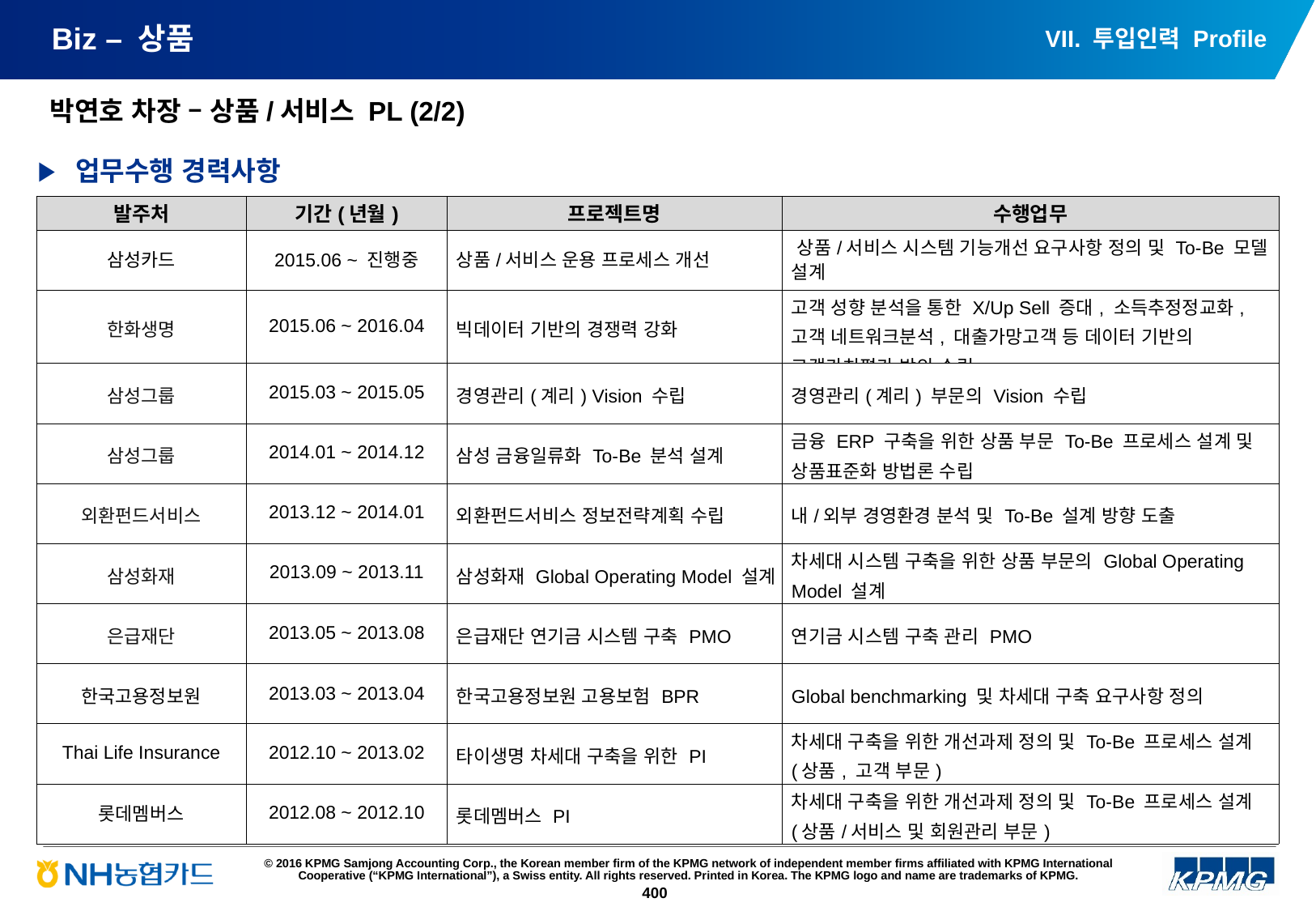

VII. 투입인력 Profile
# Biz – 상품
박연호 차장 – 상품/서비스 PL (2/2)
업무수행 경력사항
| 발주처 | 기간(년월) | 프로젝트명 | 수행업무 |
| --- | --- | --- | --- |
| 삼성카드 | 2015.06 ~ 진행중 | 상품/서비스 운용 프로세스 개선 | 상품/서비스 시스템 기능개선 요구사항 정의 및 To-Be 모델 설계 |
| 한화생명 | 2015.06 ~ 2016.04 | 빅데이터 기반의 경쟁력 강화 | 고객 성향 분석을 통한 X/Up Sell 증대, 소득추정정교화, 고객 네트워크분석, 대출가망고객 등 데이터 기반의 고객가치평가 방안 수립 |
| 삼성그룹 | 2015.03 ~ 2015.05 | 경영관리(계리) Vision 수립 | 경영관리(계리) 부문의 Vision 수립 |
| 삼성그룹 | 2014.01 ~ 2014.12 | 삼성 금융일류화 To-Be 분석 설계 | 금융 ERP 구축을 위한 상품 부문 To-Be 프로세스 설계 및 상품표준화 방법론 수립 |
| 외환펀드서비스 | 2013.12 ~ 2014.01 | 외환펀드서비스 정보전략계획 수립 | 내/외부 경영환경 분석 및 To-Be 설계 방향 도출 |
| 삼성화재 | 2013.09 ~ 2013.11 | 삼성화재 Global Operating Model 설계 | 차세대 시스템 구축을 위한 상품 부문의 Global Operating Model 설계 |
| 은급재단 | 2013.05 ~ 2013.08 | 은급재단 연기금 시스템 구축 PMO | 연기금 시스템 구축 관리 PMO |
| 한국고용정보원 | 2013.03 ~ 2013.04 | 한국고용정보원 고용보험 BPR | Global benchmarking 및 차세대 구축 요구사항 정의 |
| Thai Life Insurance | 2012.10 ~ 2013.02 | 타이생명 차세대 구축을 위한 PI | 차세대 구축을 위한 개선과제 정의 및 To-Be 프로세스 설계 (상품, 고객 부문) |
| 롯데멤버스 | 2012.08 ~ 2012.10 | 롯데멤버스 PI | 차세대 구축을 위한 개선과제 정의 및 To-Be 프로세스 설계 (상품/서비스 및 회원관리 부문) |